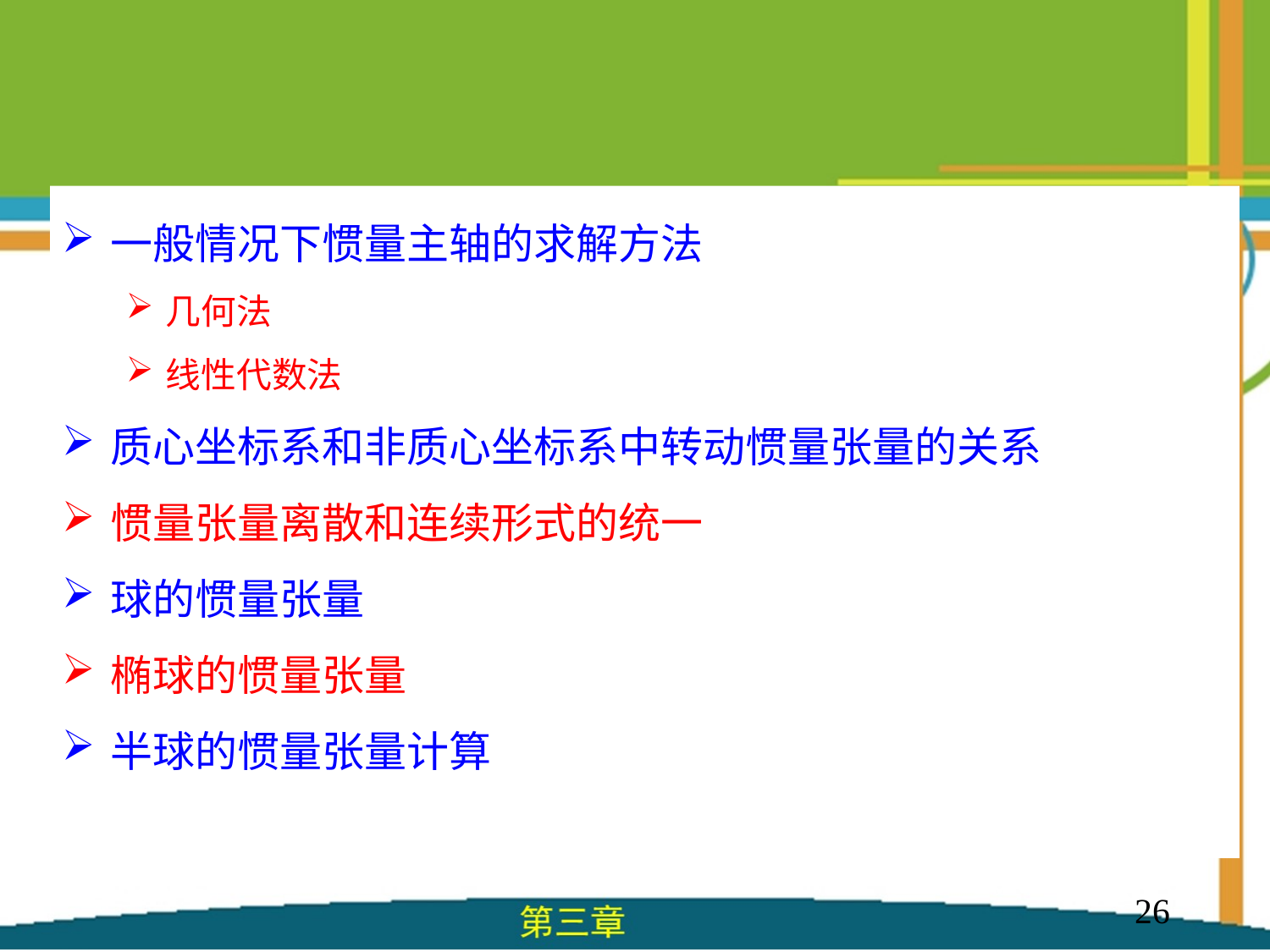

一般情况下惯量主轴的求解方法
几何法
线性代数法
质心坐标系和非质心坐标系中转动惯量张量的关系
惯量张量离散和连续形式的统一
球的惯量张量
椭球的惯量张量
半球的惯量张量计算

26